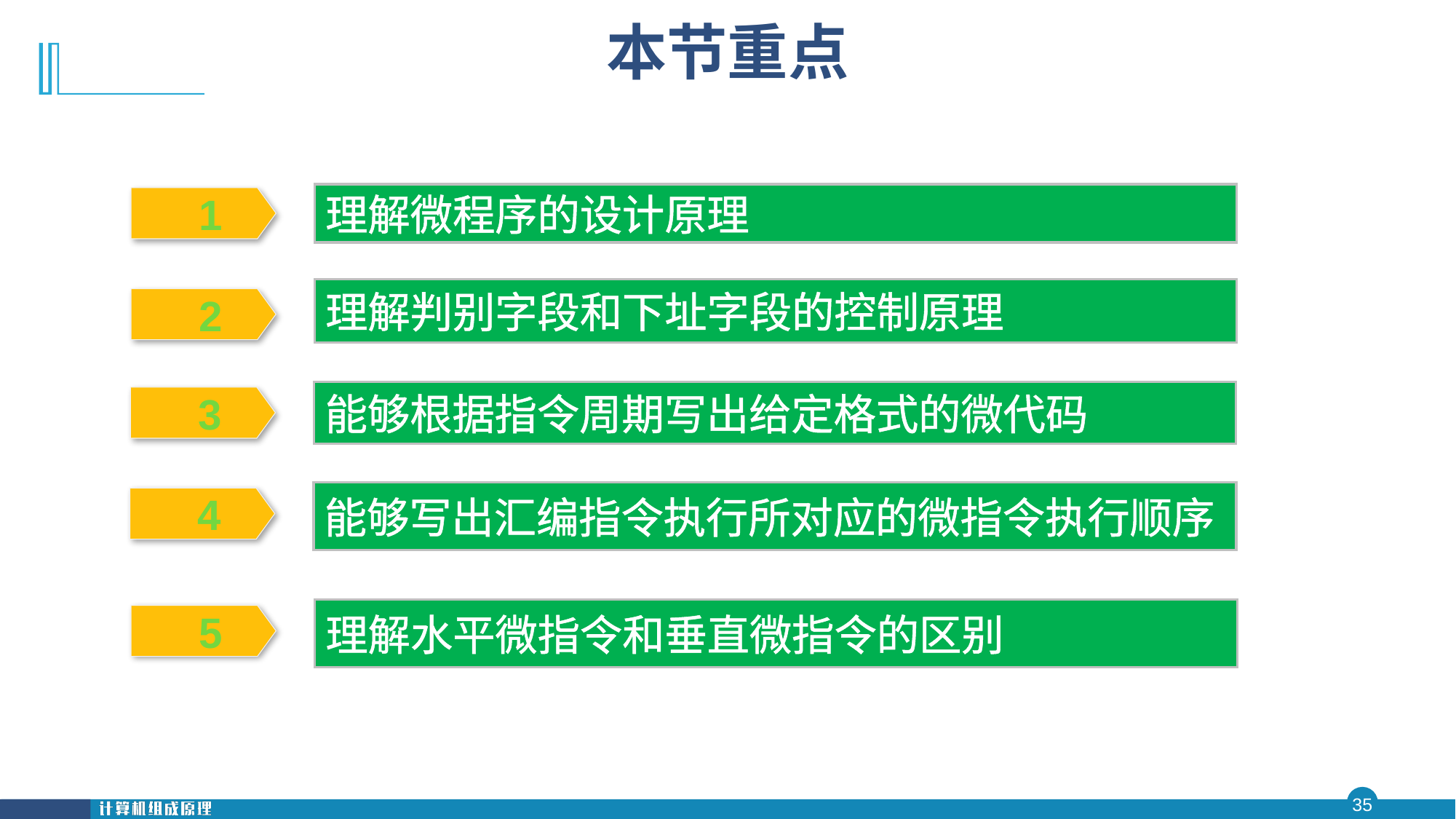

# 本节重点
理解微程序的设计原理
  1
理解判别字段和下址字段的控制原理
  2
能够根据指令周期写出给定格式的微代码
  3
能够写出汇编指令执行所对应的微指令执行顺序
  4
理解水平微指令和垂直微指令的区别
  5